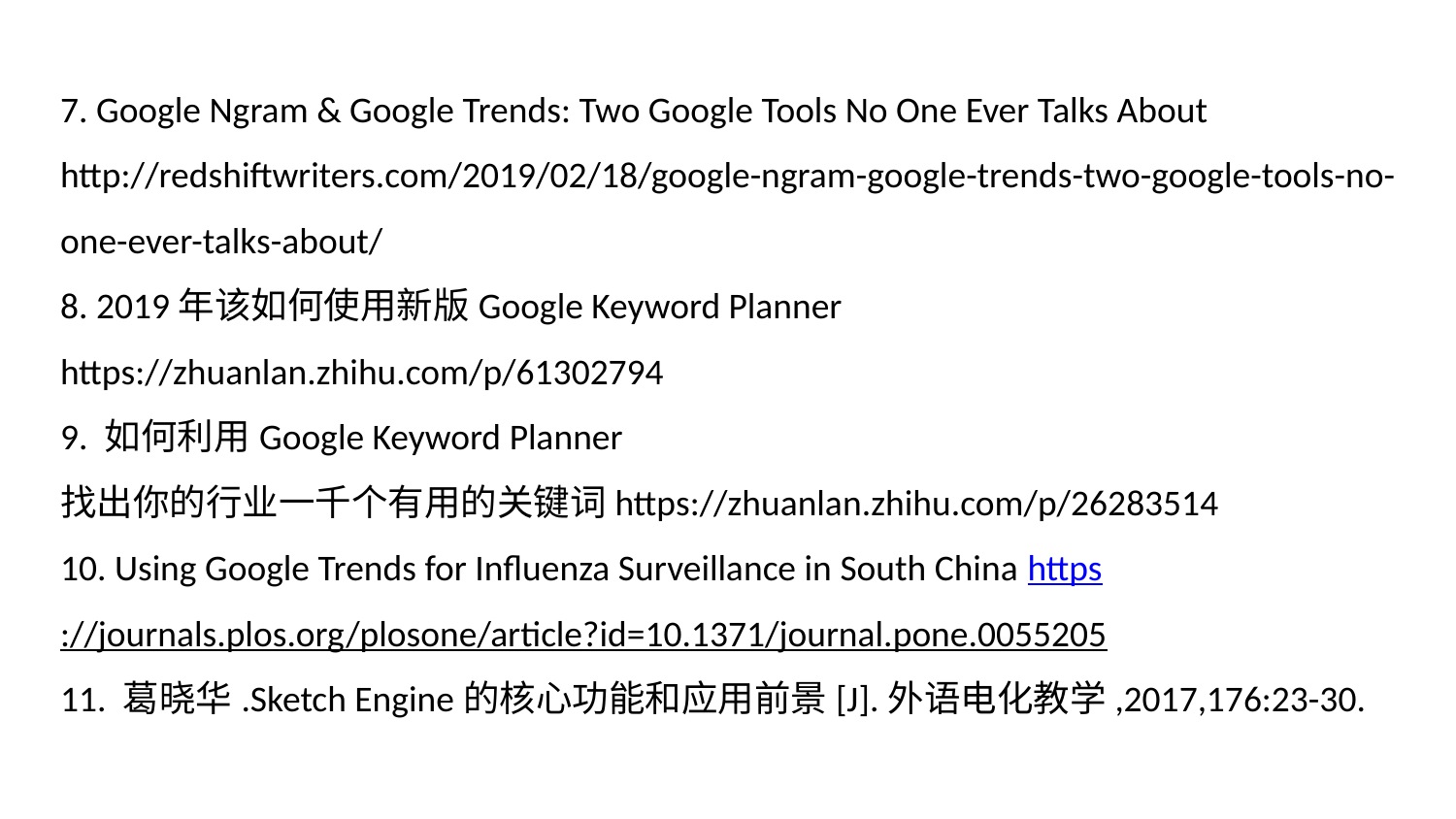

7. Google Ngram & Google Trends: Two Google Tools No One Ever Talks About http://redshiftwriters.com/2019/02/18/google-ngram-google-trends-two-google-tools-no-one-ever-talks-about/
8. 2019年该如何使用新版Google Keyword Planner https://zhuanlan.zhihu.com/p/61302794
9. 如何利用Google Keyword Planner 找出你的行业一千个有用的关键词https://zhuanlan.zhihu.com/p/26283514
10. Using Google Trends for Influenza Surveillance in South China https://journals.plos.org/plosone/article?id=10.1371/journal.pone.0055205
11. 葛晓华.Sketch Engine的核心功能和应用前景[J].外语电化教学,2017,176:23-30.